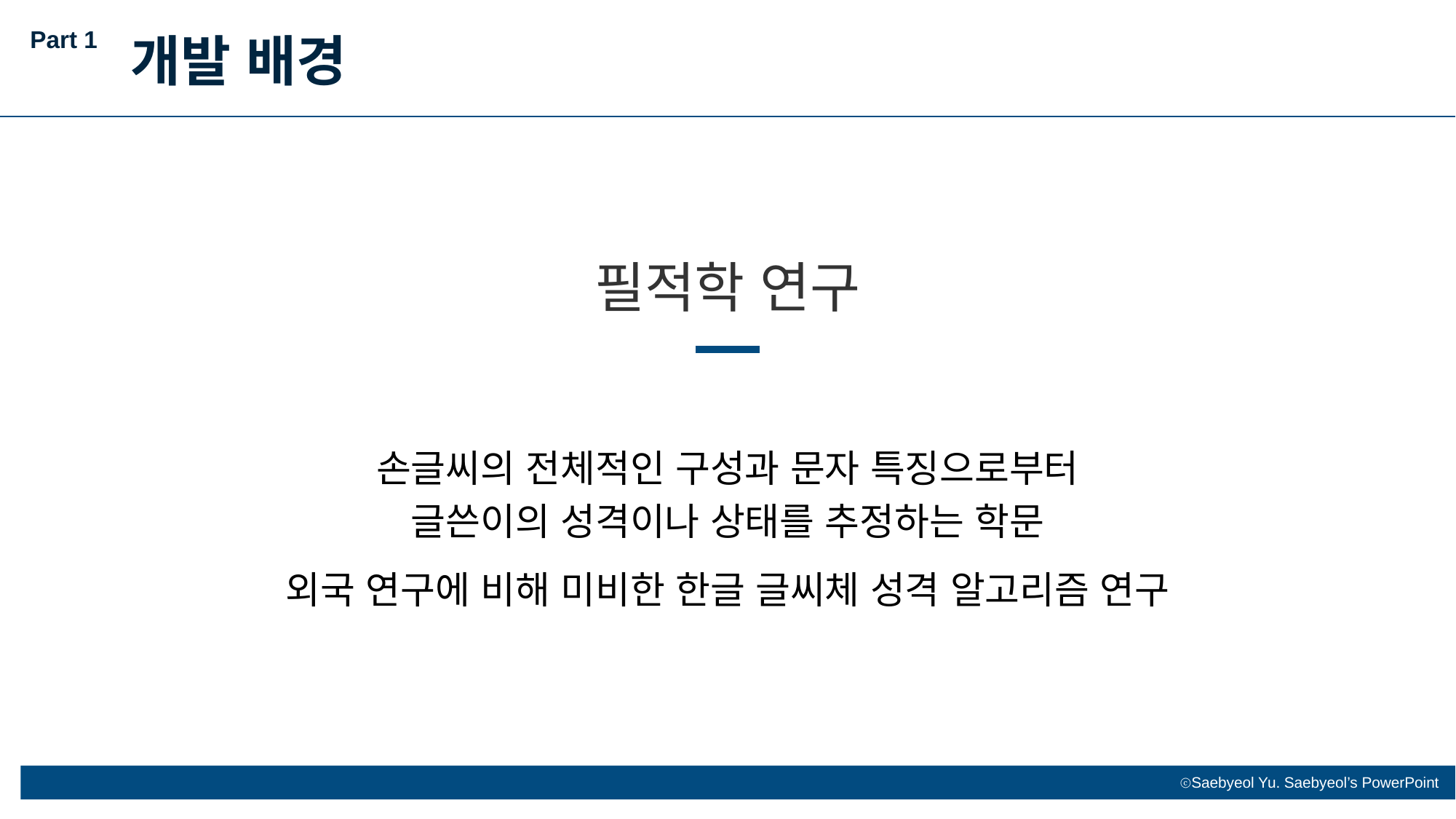

Part 1
개발 배경
필적학 연구
손글씨의 전체적인 구성과 문자 특징으로부터
글쓴이의 성격이나 상태를 추정하는 학문
외국 연구에 비해 미비한 한글 글씨체 성격 알고리즘 연구